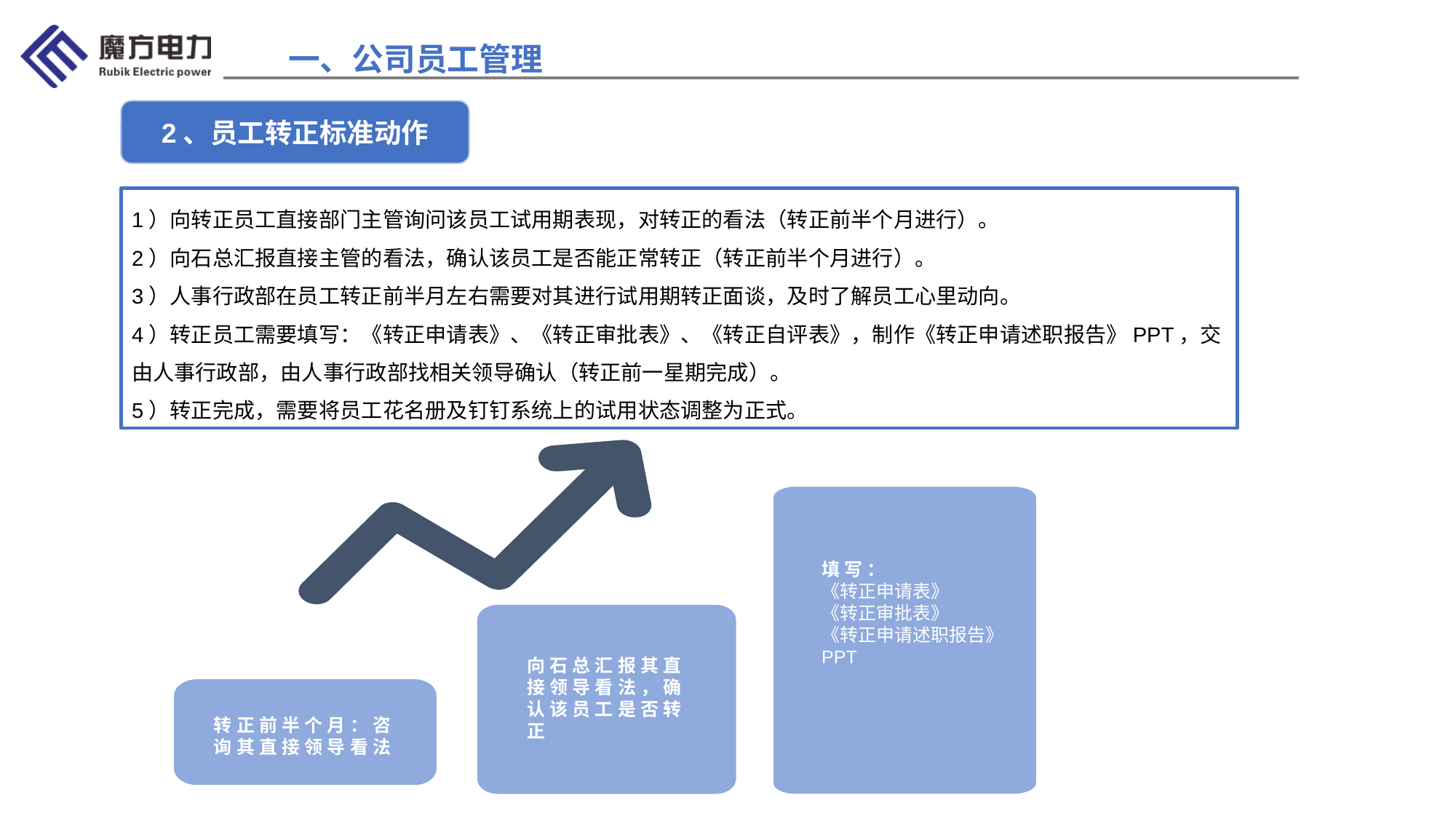

一、公司员工管理
2、员工转正标准动作

1）向转正员工直接部门主管询问该员工试用期表现，对转正的看法（转正前半个月进行）。
2）向石总汇报直接主管的看法，确认该员工是否能正常转正（转正前半个月进行）。
3）人事行政部在员工转正前半月左右需要对其进行试用期转正面谈，及时了解员工心里动向。
4）转正员工需要填写：《转正申请表》、《转正审批表》、《转正自评表》，制作《转正申请述职报告》PPT，交由人事行政部，由人事行政部找相关领导确认（转正前一星期完成）。
5）转正完成，需要将员工花名册及钉钉系统上的试用状态调整为正式。

%

填写：
《转正申请表》
《转正审批表》
《转正申请述职报告》PPT

向石总汇报其直接领导看法，确认该员工是否转正

转正前半个月：咨询其直接领导看法